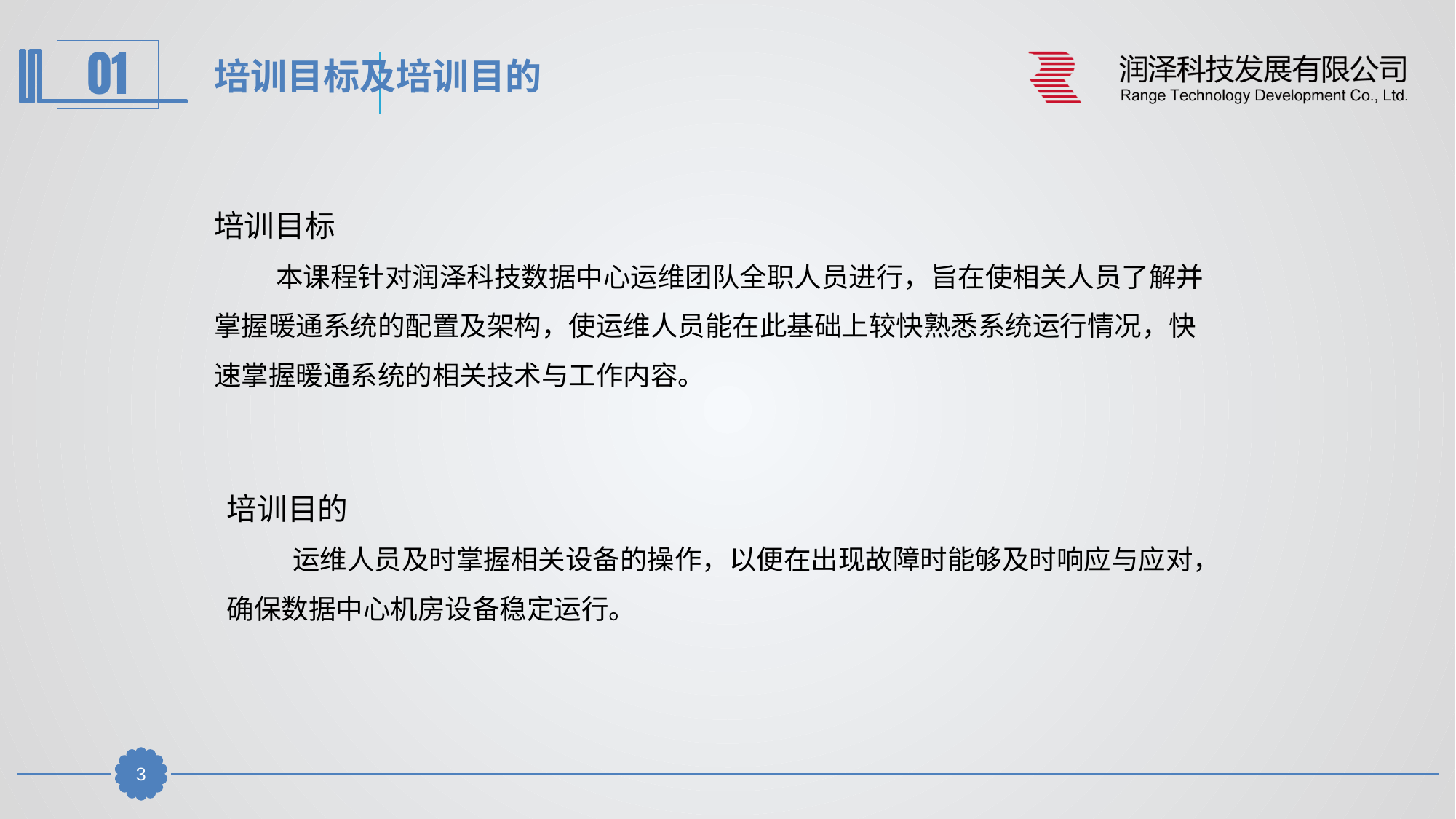

培训目标及培训目的
培训目标
            本课程针对润泽科技数据中心运维团队全职人员进行，旨在使相关人员了解并掌握暖通系统的配置及架构，使运维人员能在此基础上较快熟悉系统运行情况，快速掌握暖通系统的相关技术与工作内容。
培训目的
           运维人员及时掌握相关设备的操作，以便在出现故障时能够及时响应与应对，确保数据中心机房设备稳定运行。
3